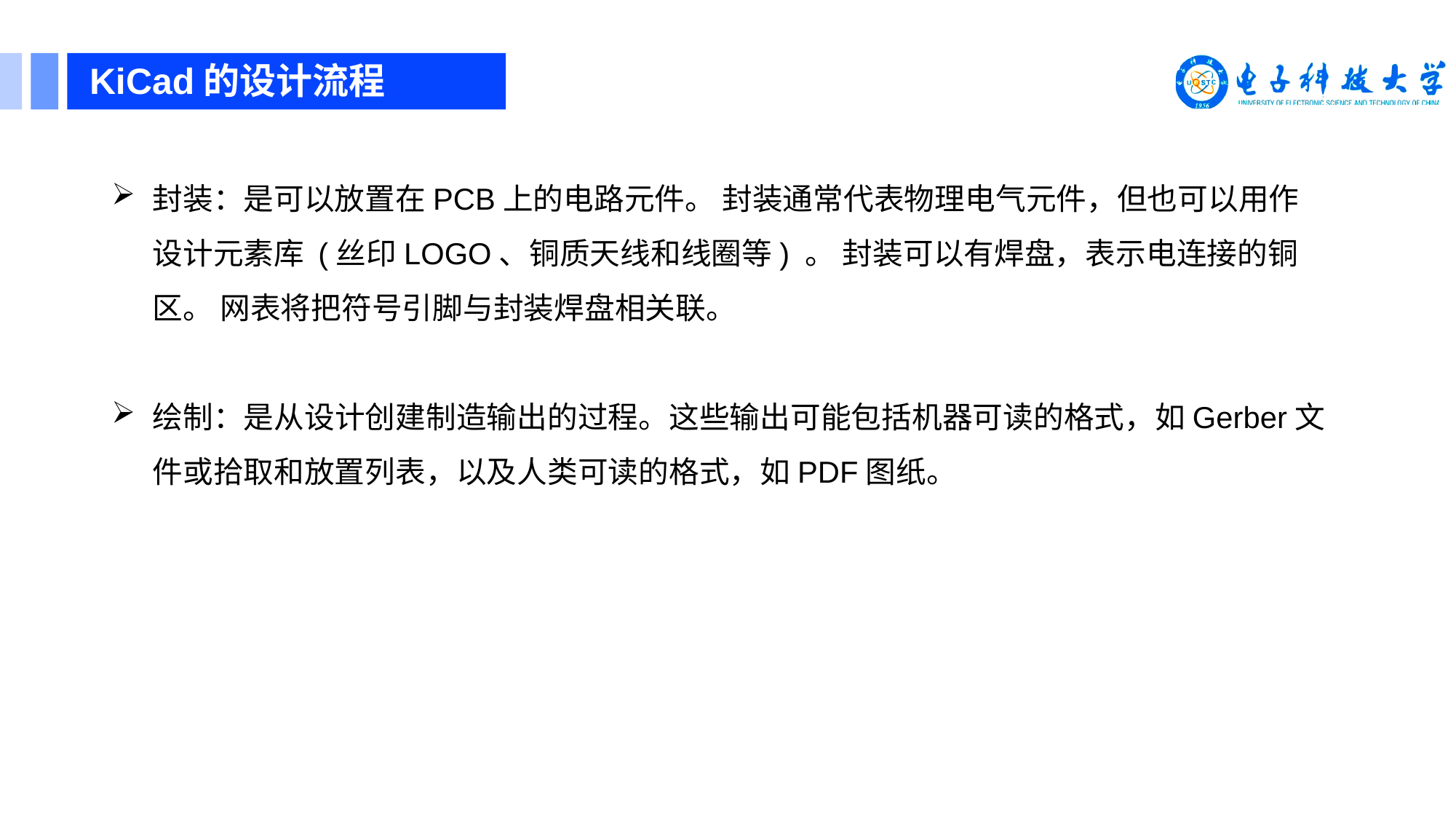

KiCad的设计流程

封装：是可以放置在PCB上的电路元件。 封装通常代表物理电气元件，但也可以用作设计元素库 (丝印LOGO、铜质天线和线圈等) 。 封装可以有焊盘，表示电连接的铜区。 网表将把符号引脚与封装焊盘相关联。

绘制：是从设计创建制造输出的过程。这些输出可能包括机器可读的格式，如Gerber文件或拾取和放置列表，以及人类可读的格式，如PDF图纸。